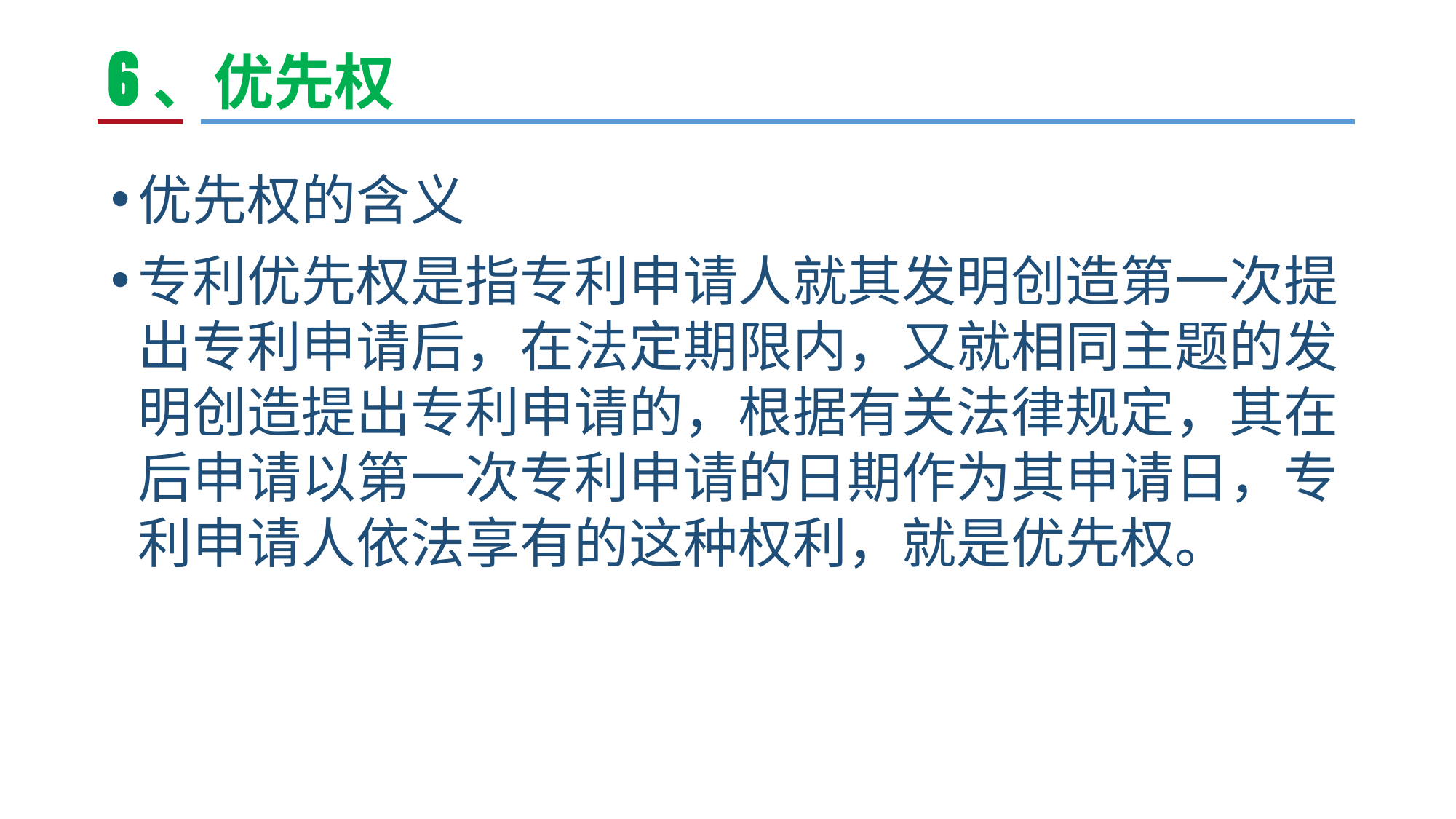

# 6、优先权
优先权的含义
专利优先权是指专利申请人就其发明创造第一次提出专利申请后，在法定期限内，又就相同主题的发明创造提出专利申请的，根据有关法律规定，其在后申请以第一次专利申请的日期作为其申请日，专利申请人依法享有的这种权利，就是优先权。